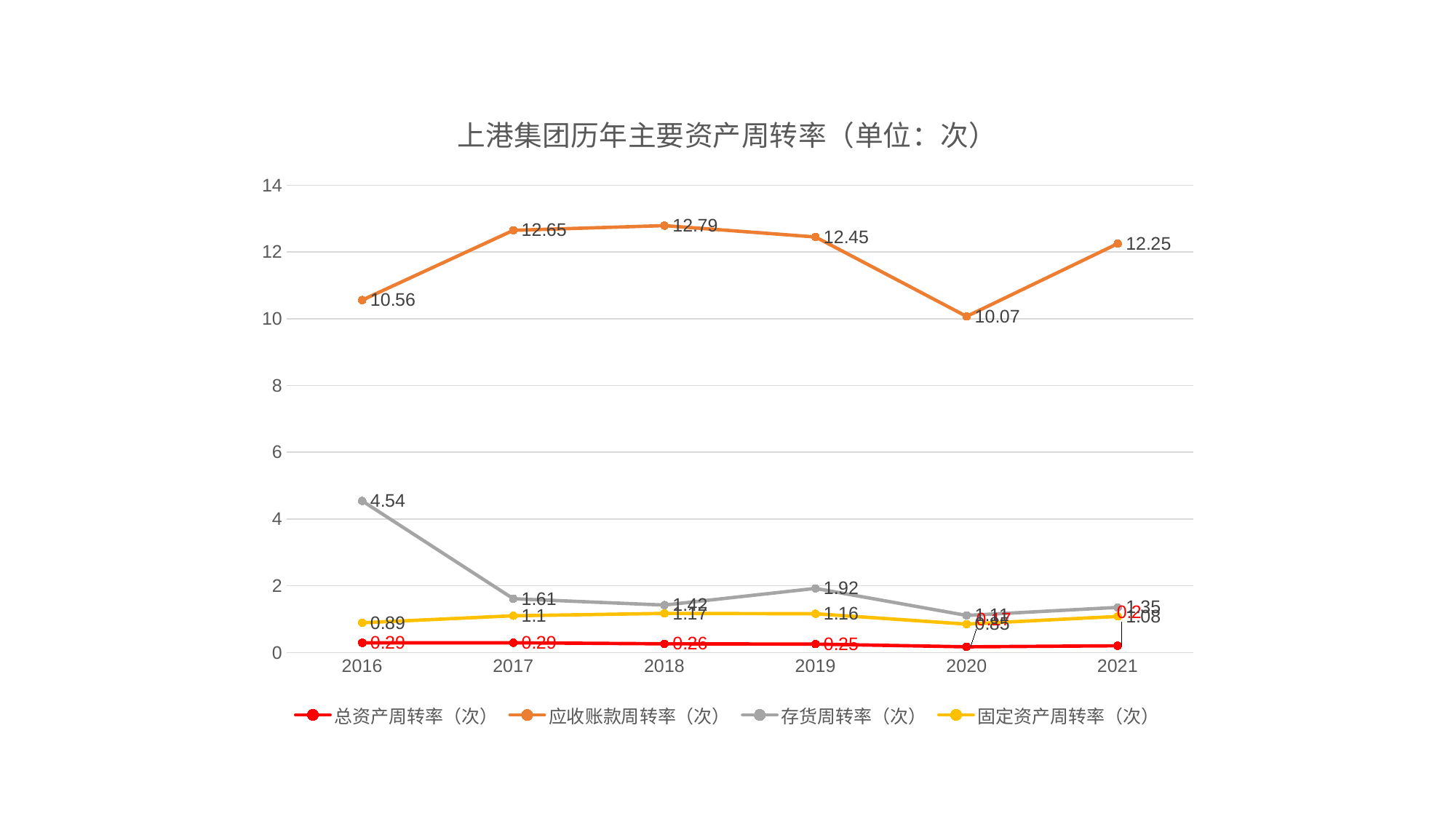

### Chart: 上港集团历年主要资产周转率（单位：次）

| Category | 总资产周转率（次） | 应收账款周转率（次） | 存货周转率（次） | 固定资产周转率（次） |
|---|---|---|---|---|
| 2016 | 0.29 | 10.56 | 4.54 | 0.89 |
| 2017 | 0.29 | 12.65 | 1.61 | 1.1 |
| 2018 | 0.26 | 12.79 | 1.42 | 1.17 |
| 2019 | 0.25 | 12.45 | 1.92 | 1.16 |
| 2020 | 0.17 | 10.07 | 1.11 | 0.85 |
| 2021 | 0.2 | 12.25 | 1.35 | 1.08 |